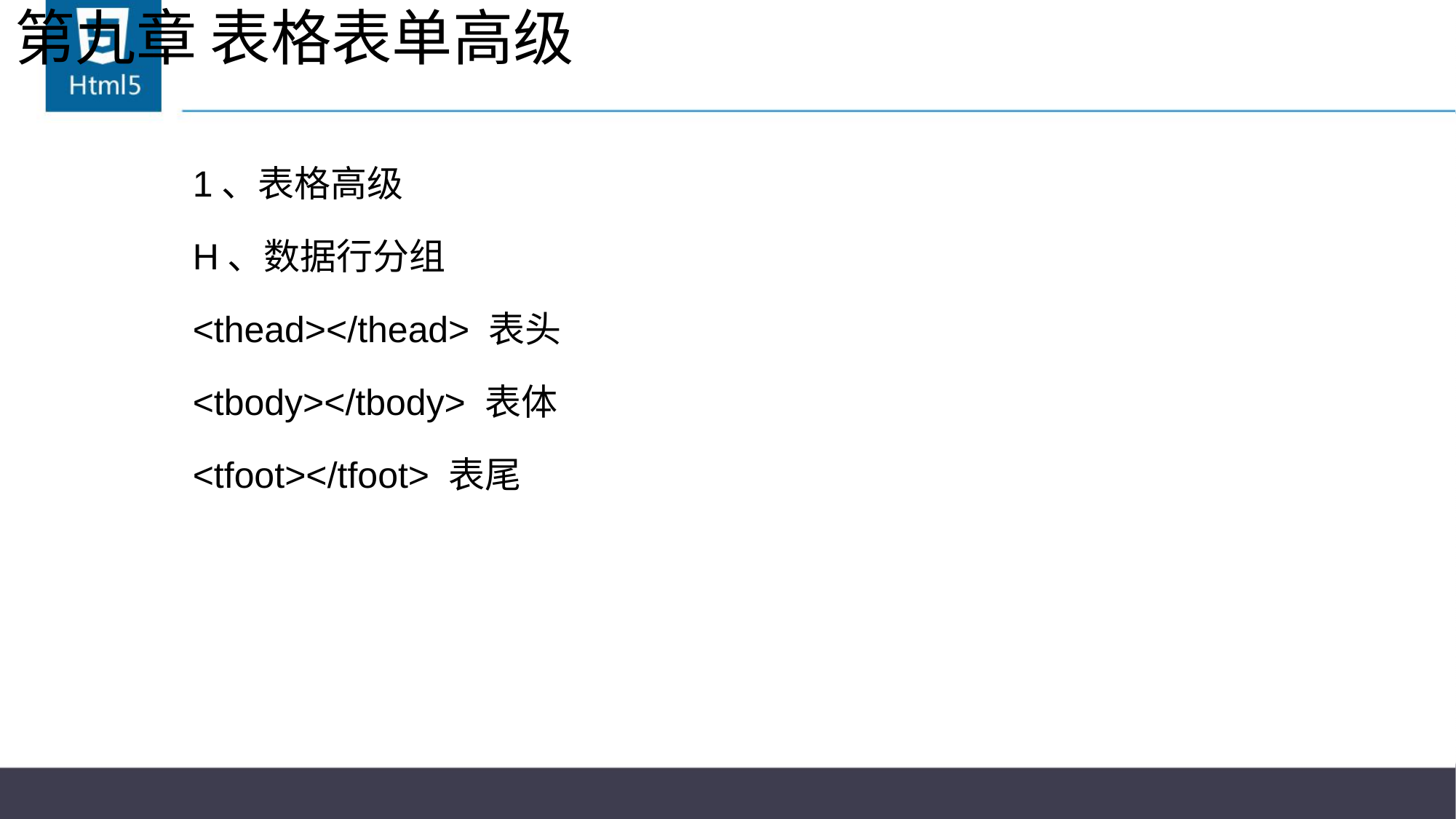

# 第九章 表格表单高级
1、表格高级
H、数据行分组
<thead></thead> 表头
<tbody></tbody> 表体
<tfoot></tfoot> 表尾